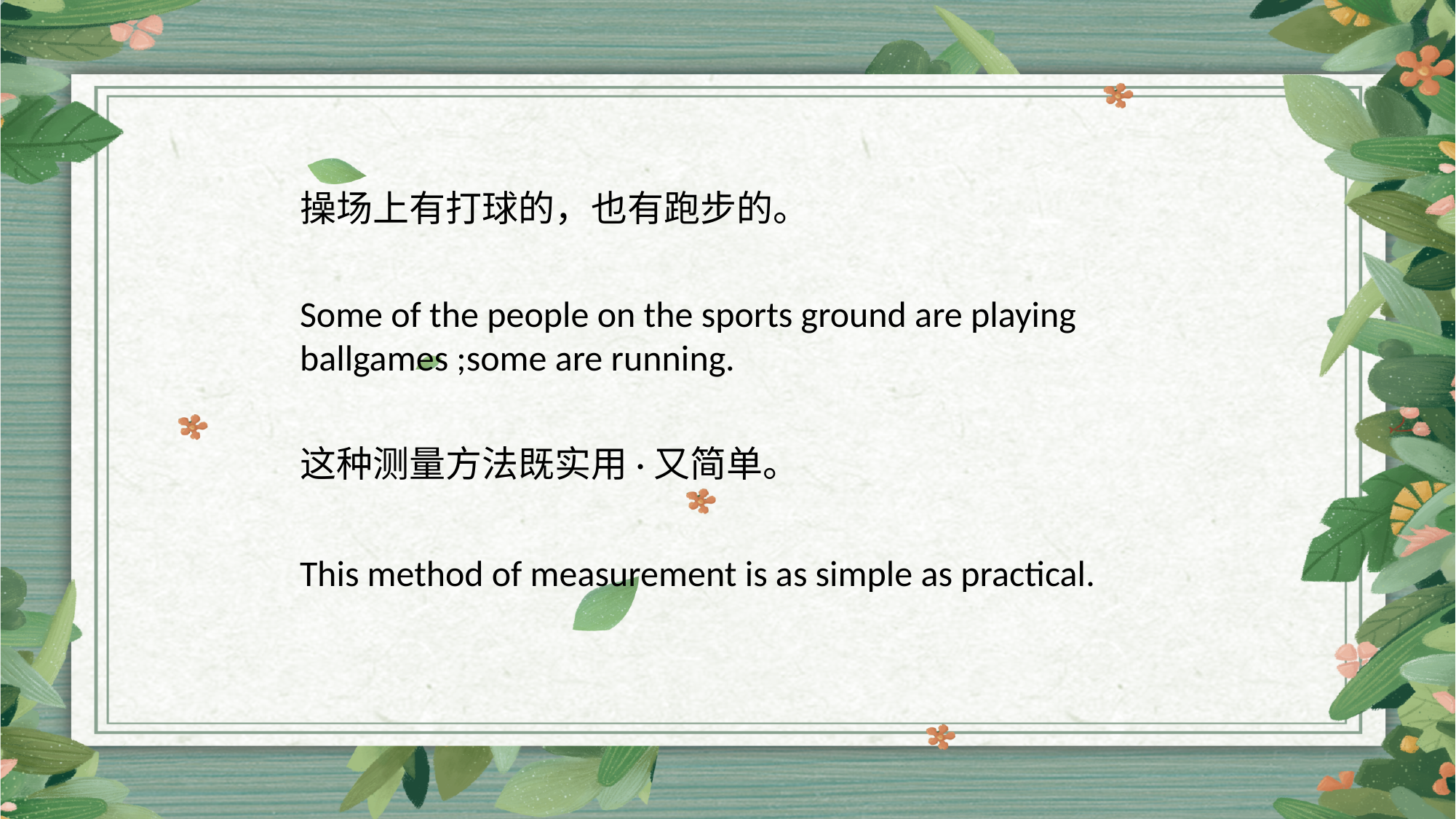

操场上有打球的，也有跑步的。
Some of the people on the sports ground are playing ballgames ;some are running.
这种测量方法既实用·又简单。
This method of measurement is as simple as practical.